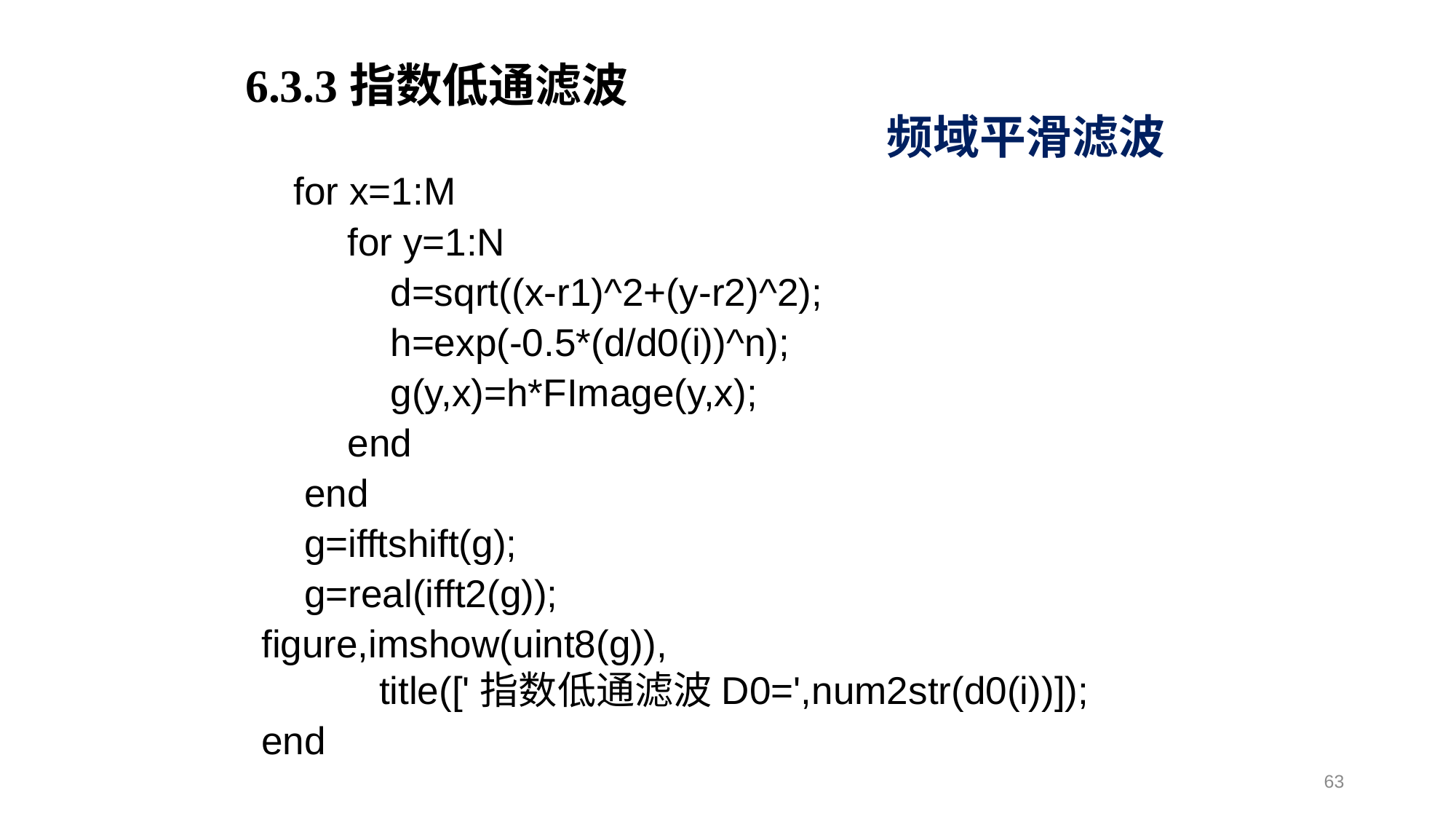

6.3.3指数低通滤波
频域平滑滤波
   for x=1:M
        for y=1:N
            d=sqrt((x-r1)^2+(y-r2)^2);
            h=exp(-0.5*(d/d0(i))^n);
            g(y,x)=h*FImage(y,x);
        end
    end
    g=ifftshift(g);
    g=real(ifft2(g));
figure,imshow(uint8(g)),
           title(['指数低通滤波D0=',num2str(d0(i))]);
end
63